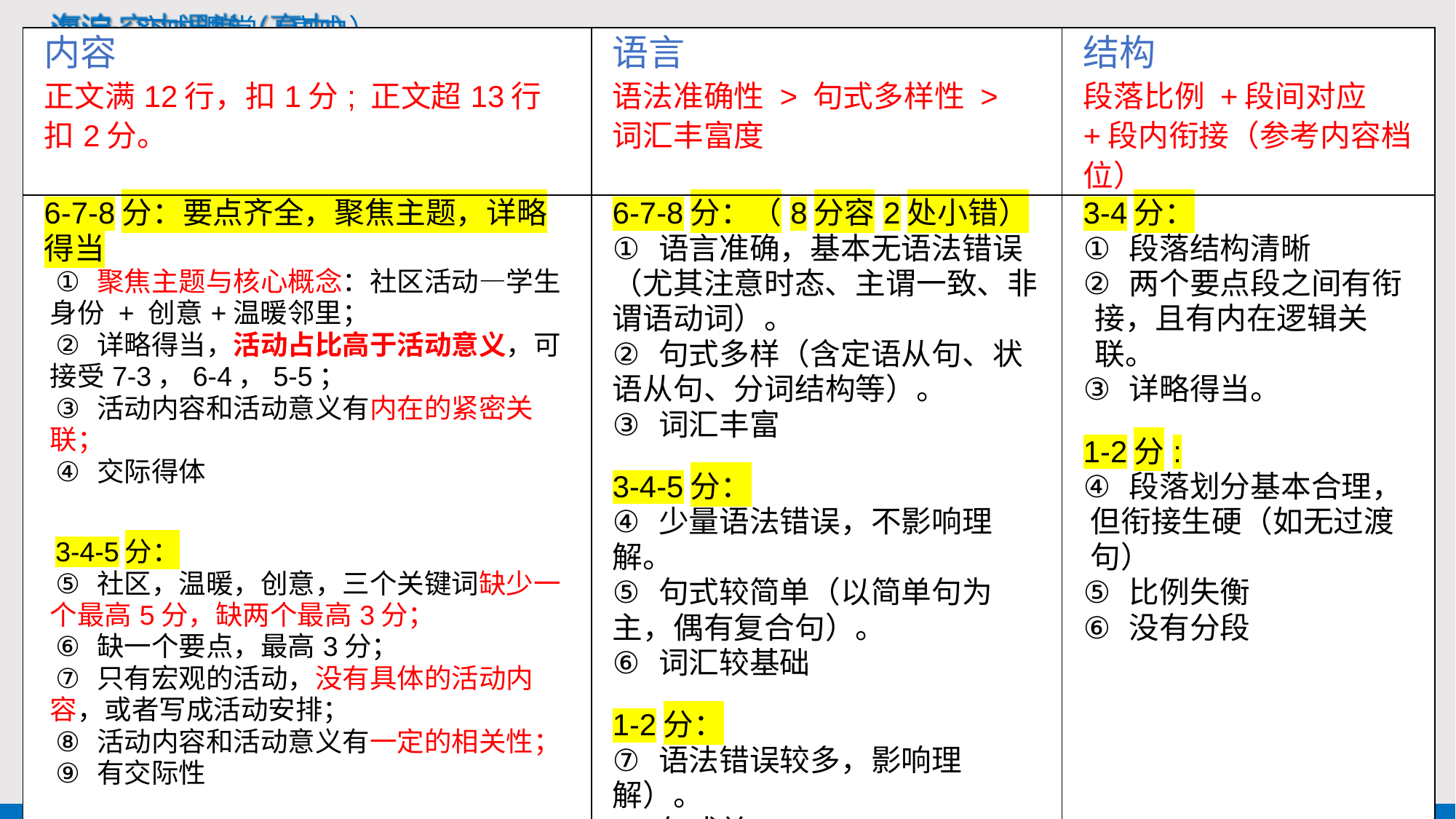

| 内容 正文满12行，扣1分; 正文超13行扣2分。 | 语言 语法准确性 > 句式多样性 > 词汇丰富度 | 结构 段落比例 +段间对应+段内衔接（参考内容档位） |
| --- | --- | --- |
| 6-7-8分：要点齐全，聚焦主题，详略得当 聚焦主题与核心概念：社区活动—学生身份 + 创意+温暖邻里； 详略得当，活动占比高于活动意义，可接受7-3，6-4，5-5； 活动内容和活动意义有内在的紧密关联； 交际得体 3-4-5分： 社区，温暖，创意，三个关键词缺少一个最高5分，缺两个最高3分； 缺一个要点，最高3分； 只有宏观的活动，没有具体的活动内容，或者写成活动安排； 活动内容和活动意义有一定的相关性； 有交际性 1-2分： 内容不完整。表达与主题不太相关或完全无关 | 6-7-8分：（8分容2处小错） 语言准确，基本无语法错误（尤其注意时态、主谓一致、非谓语动词）。 句式多样（含定语从句、状语从句、分词结构等）。 词汇丰富 3-4-5分： 少量语法错误，不影响理解。 句式较简单（以简单句为主，偶有复合句）。 词汇较基础 1-2分： 语法错误较多，影响理解）。 句式单一。 词汇贫乏。 | 3-4分： 段落结构清晰 两个要点段之间有衔接，且有内在逻辑关联。 详略得当。 1-2分: 段落划分基本合理，但衔接生硬（如无过渡句） 比例失衡 没有分段 |